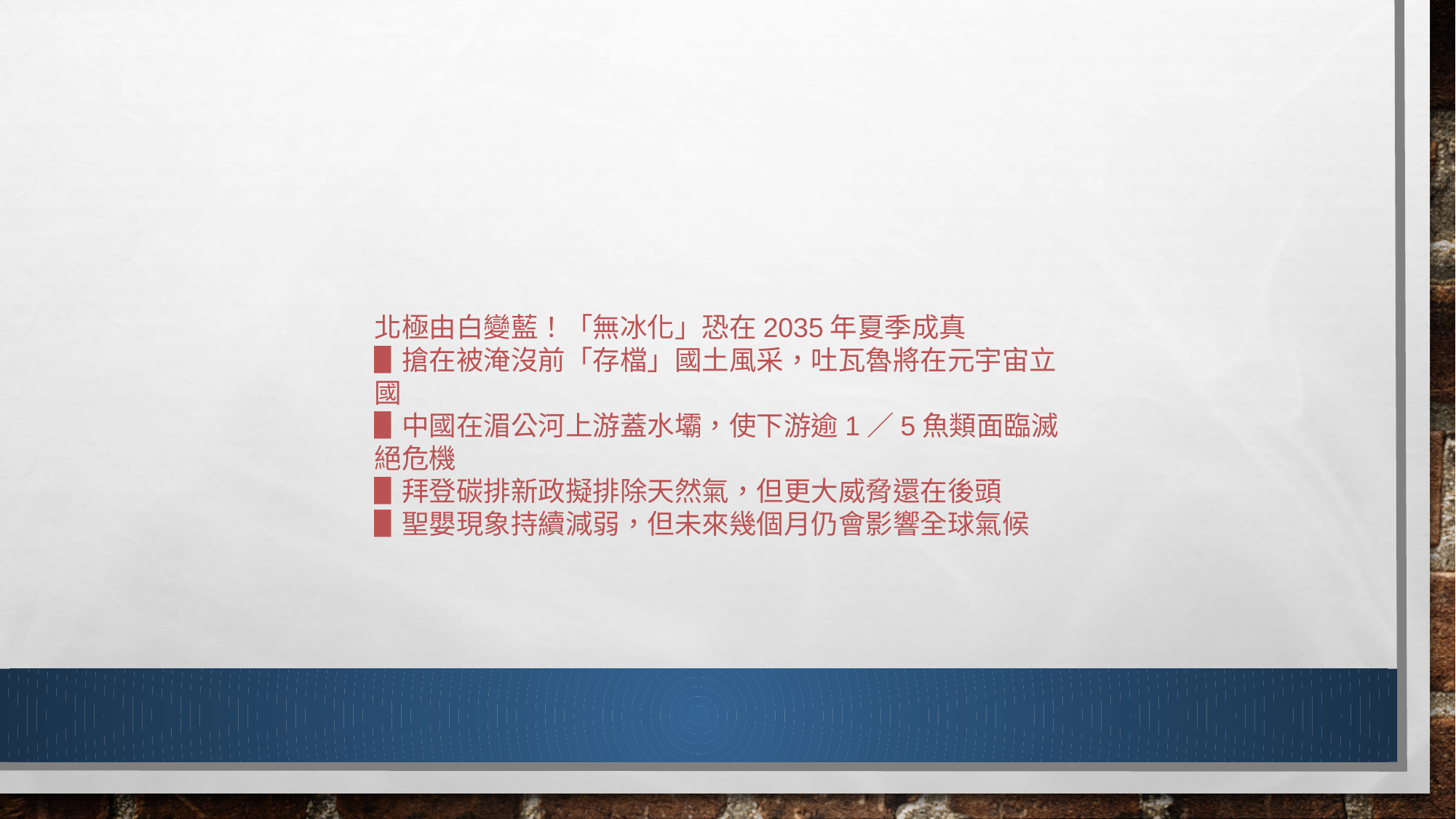

#

北極由白變藍！「無冰化」恐在2035年夏季成真
▋搶在被淹沒前「存檔」國土風采，吐瓦魯將在元宇宙立國
▋中國在湄公河上游蓋水壩，使下游逾1／5魚類面臨滅絕危機
▋拜登碳排新政擬排除天然氣，但更大威脅還在後頭
▋聖嬰現象持續減弱，但未來幾個月仍會影響全球氣候